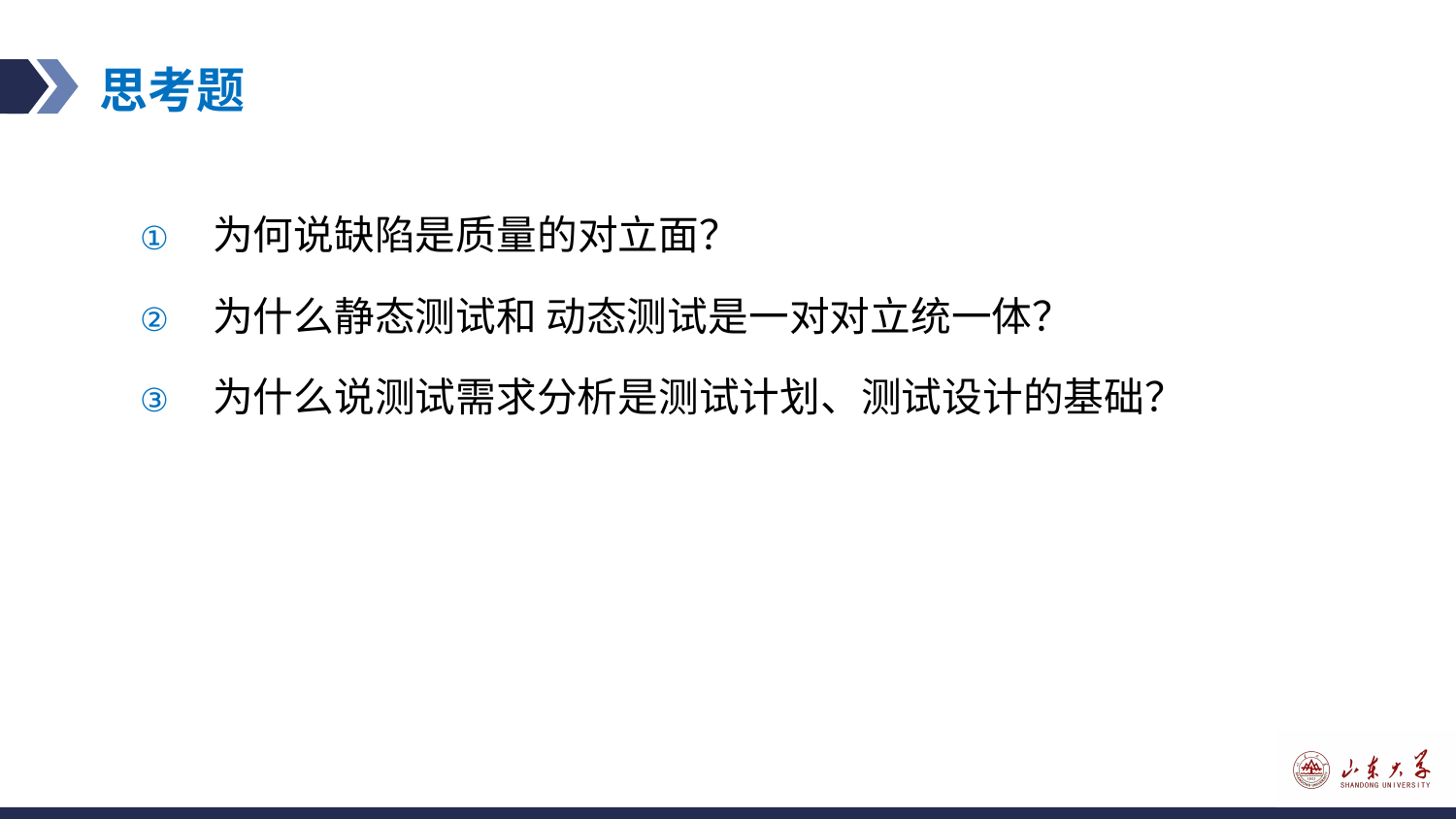

# 思考题
为何说缺陷是质量的对立面？
为什么静态测试和 动态测试是一对对立统一体？
为什么说测试需求分析是测试计划、测试设计的基础？